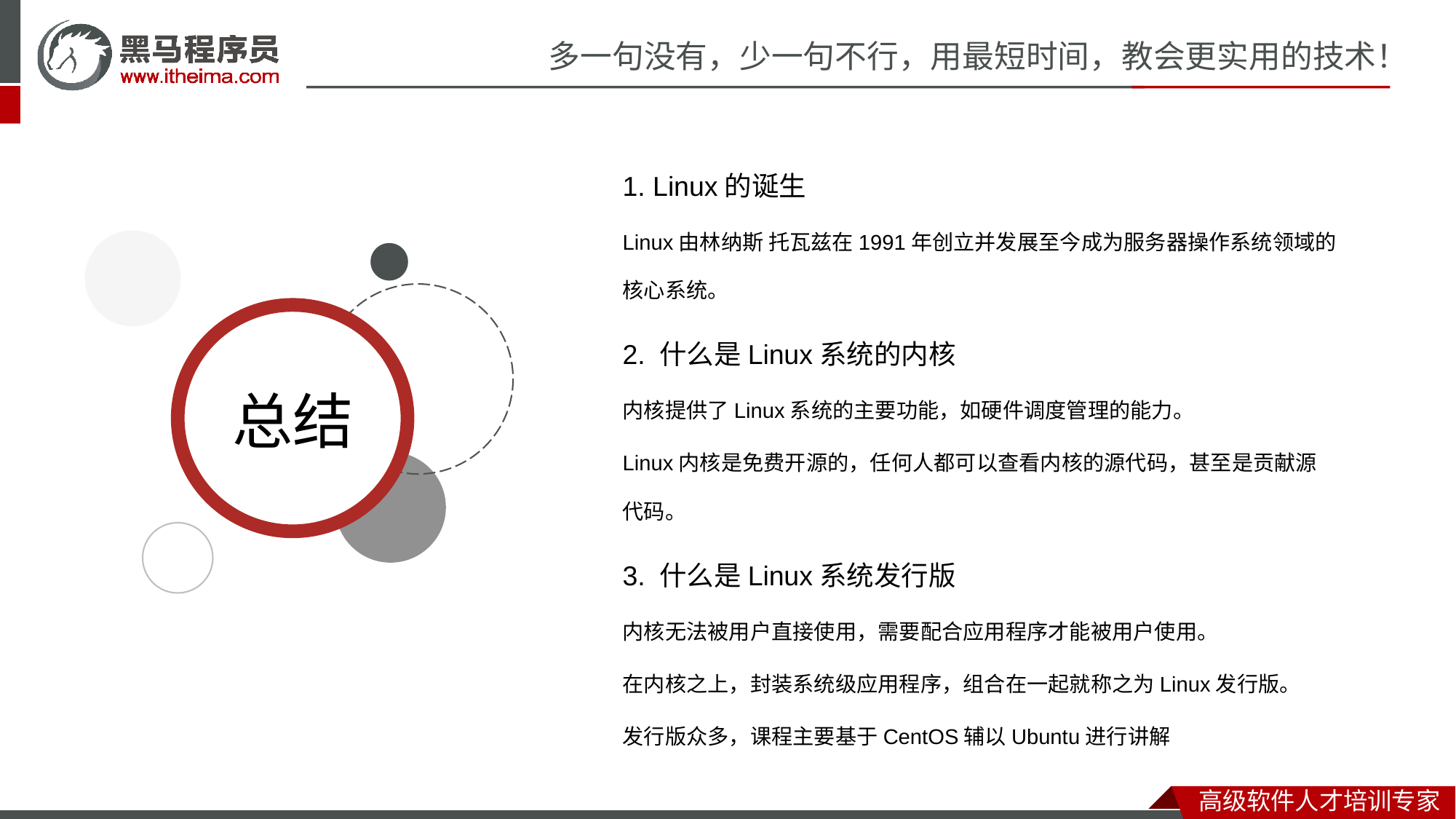

1. Linux的诞生
Linux由林纳斯 托瓦兹在1991年创立并发展至今成为服务器操作系统领域的核心系统。
2. 什么是Linux系统的内核
内核提供了Linux系统的主要功能，如硬件调度管理的能力。
Linux内核是免费开源的，任何人都可以查看内核的源代码，甚至是贡献源代码。
3. 什么是Linux系统发行版
内核无法被用户直接使用，需要配合应用程序才能被用户使用。
在内核之上，封装系统级应用程序，组合在一起就称之为Linux发行版。
发行版众多，课程主要基于CentOS辅以Ubuntu进行讲解